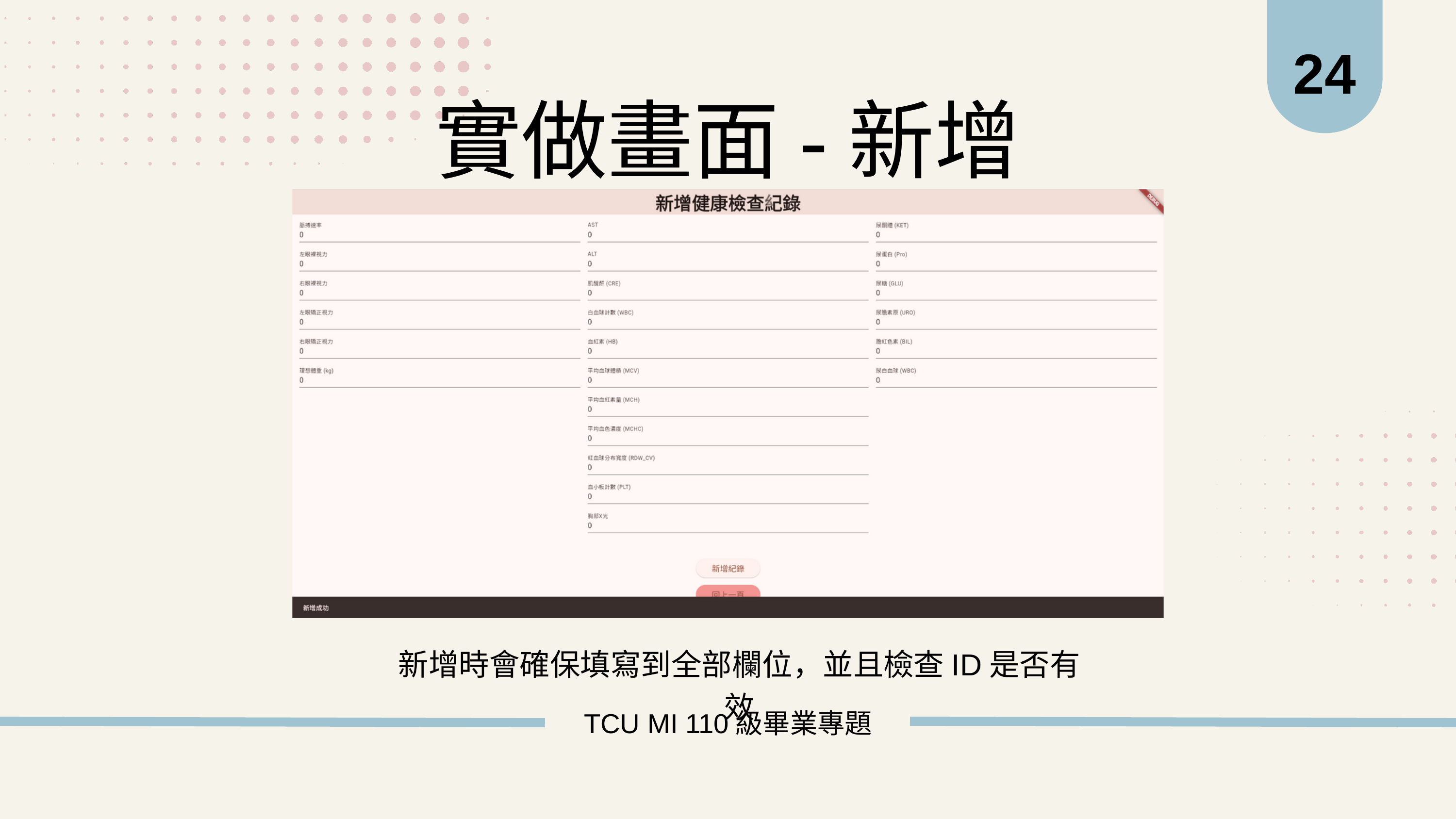

24

實做畫面-新增

新增時會確保填寫到全部欄位，並且檢查ID是否有效
TCU MI 110級畢業專題